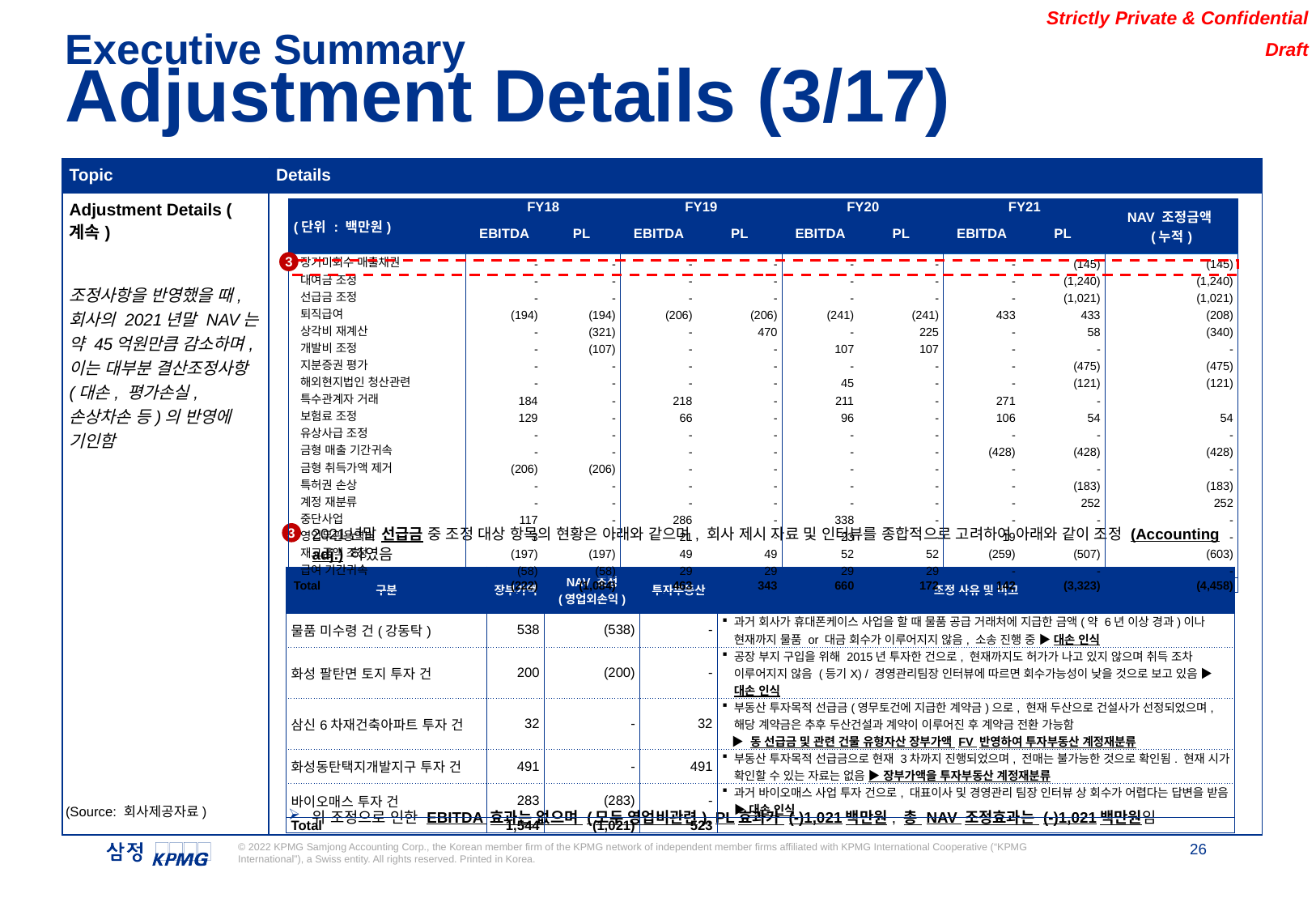

Executive Summary
Adjustment Details (3/17)
| Topic | Details |
| --- | --- |
| Adjustment Details (계속) 조정사항을 반영했을 때, 회사의 2021년말 NAV는 약 45억원만큼 감소하며, 이는 대부분 결산조정사항(대손, 평가손실, 손상차손 등)의 반영에 기인함 | 2021년말 선급금 중 조정 대상 항목의 현황은 아래와 같으며, 회사 제시 자료 및 인터뷰를 종합적으로 고려하여 아래와 같이 조정 (Accounting adj.) 하였음 위 조정으로 인한 EBITDA 효과는 없으며 (모두 영업비관련), PL효과가 (-)1,021백만원, 총 NAV 조정효과는 (-)1,021백만원임 |
| (단위 : 백만원) | FY18 |  | FY19 |  | FY20 |  | FY21 |  | NAV 조정금액 (누적) |
| --- | --- | --- | --- | --- | --- | --- | --- | --- | --- |
|  | EBITDA | PL | EBITDA | PL | EBITDA | PL | EBITDA | PL |  |
| 장기미회수 매출채권 | - | - | - | - | - | - | - | (145) | (145) |
| 대여금 조정 | - | - | - | - | - | - | - | (1,240) | (1,240) |
| 선급금 조정 | - | - | - | - | - | - | - | (1,021) | (1,021) |
| 퇴직급여 | (194) | (194) | (206) | (206) | (241) | (241) | 433 | 433 | (208) |
| 상각비 재계산 | - | (321) | - | 470 | - | 225 | - | 58 | (340) |
| 개발비 조정 | - | (107) | - | - | 107 | 107 | - | - | - |
| 지분증권 평가 | - | - | - | - | - | - | - | (475) | (475) |
| 해외현지법인 청산관련 | - | - | - | - | 45 | - | - | (121) | (121) |
| 특수관계자 거래 | 184 | - | 218 | - | 211 | - | 271 | - |  |
| 보험료 조정 | 129 | - | 66 | - | 96 | - | 106 | 54 | 54 |
| 유상사급 조정 | - | - | - | - | - | - | - | - | - |
| 금형 매출 기간귀속 | - | - | - | - | - | - | (428) | (428) | (428) |
| 금형 취득가액 제거 | (206) | (206) | - | - | - | - | - | - | - |
| 특허권 손상 | - | - | - | - | - | - | - | (183) | (183) |
| 계정 재분류 | - | - | - | - | - | - | - | 252 | 252 |
| 중단사업 | 117 | - | 286 | - | 338 | - | - | - | - |
| 영업무관용역비 | 3 | - | 21 | - | 23 | - | 19 | - | - |
| 재고금액 조정 | (197) | (197) | 49 | 49 | 52 | 52 | (259) | (507) | (603) |
| 급여 기간귀속 | (58) | (58) | 29 | 29 | 29 | 29 | - | - | - |
| Total | (222) | (1,084) | 463 | 343 | 660 | 172 | 142 | (3,323) | (4,458) |
3

3
| 구분 | 장부가액 | NAV 조정 (영업외손익) | 투자부동산 | 조정 사유 및 비고 |
| --- | --- | --- | --- | --- |
| 물품 미수령 건(강동탁) | 538 | (538) | - | 과거 회사가 휴대폰케이스 사업을 할 때 물품 공급 거래처에 지급한 금액(약 6년 이상 경과)이나 현재까지 물품 or 대금 회수가 이루어지지 않음, 소송 진행 중 ▶ 대손 인식 |
| 화성 팔탄면 토지 투자 건 | 200 | (200) | - | 공장 부지 구입을 위해 2015년 투자한 건으로, 현재까지도 허가가 나고 있지 않으며 취득 조차 이루어지지 않음 (등기X) / 경영관리팀장 인터뷰에 따르면 회수가능성이 낮을 것으로 보고 있음 ▶ 대손 인식 |
| 삼신6차재건축아파트 투자 건 | 32 | - | 32 | 부동산 투자목적 선급금(영무토건에 지급한 계약금)으로, 현재 두산으로 건설사가 선정되었으며, 해당 계약금은 추후 두산건설과 계약이 이루어진 후 계약금 전환 가능함 ▶ 동 선급금 및 관련 건물 유형자산 장부가액 FV 반영하여 투자부동산 계정재분류 |
| 화성동탄택지개발지구 투자 건 | 491 | - | 491 | 부동산 투자목적 선급금으로 현재 3차까지 진행되었으며, 전매는 불가능한 것으로 확인됨. 현재 시가 확인할 수 있는 자료는 없음 ▶ 장부가액을 투자부동산 계정재분류 |
| 바이오매스 투자 건 | 283 | (283) | - | 과거 바이오매스 사업 투자 건으로, 대표이사 및 경영관리 팀장 인터뷰 상 회수가 어렵다는 답변을 받음 ▶ 대손 인식 |
| Total | 1,544 | (1,021) | 523 |  |
(Source: 회사제공자료)